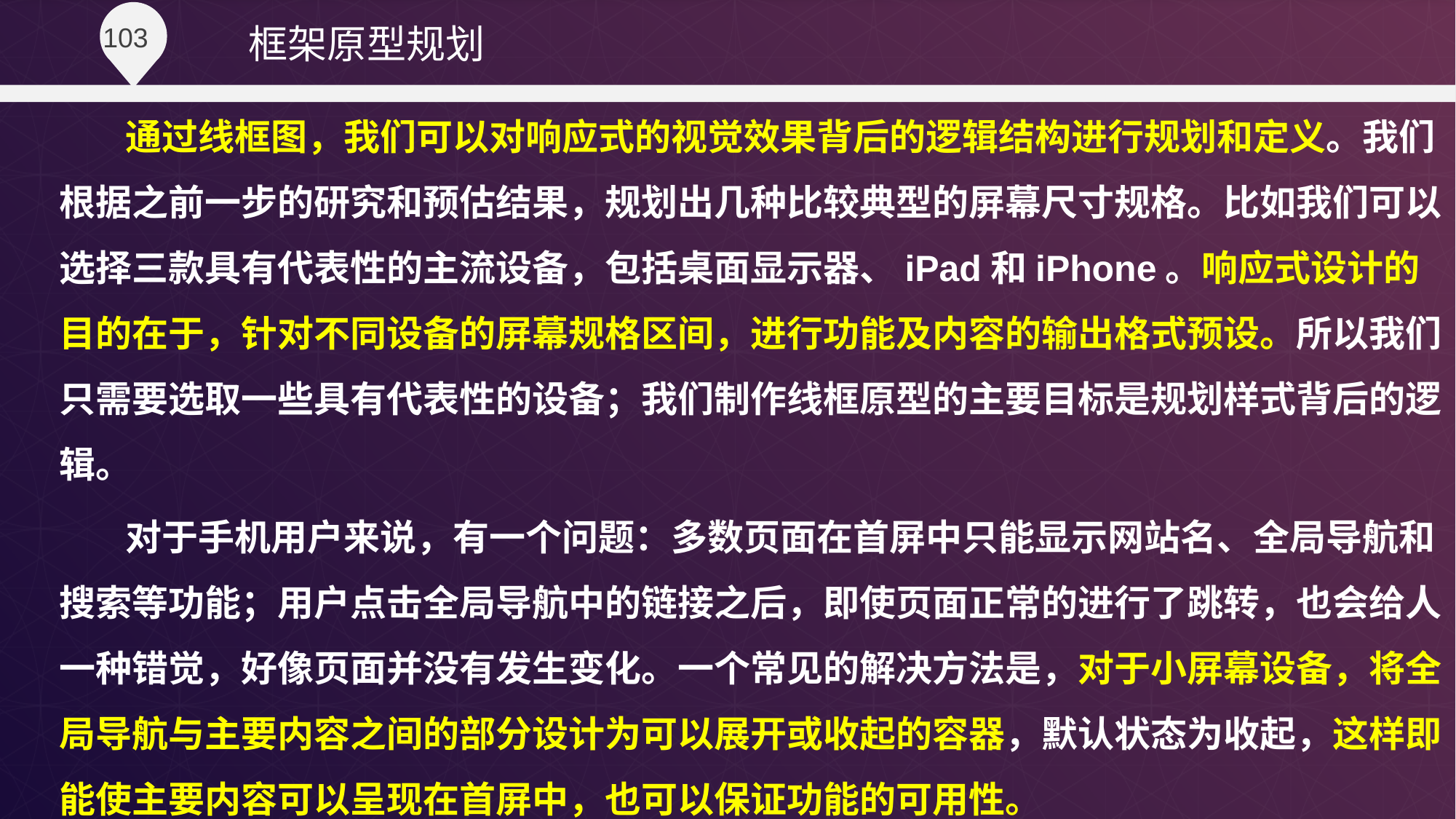

框架原型规划
       通过线框图，我们可以对响应式的视觉效果背后的逻辑结构进行规划和定义。我们根据之前一步的研究和预估结果，规划出几种比较典型的屏幕尺寸规格。比如我们可以选择三款具有代表性的主流设备，包括桌面显示器、iPad和iPhone。响应式设计的目的在于，针对不同设备的屏幕规格区间，进行功能及内容的输出格式预设。所以我们只需要选取一些具有代表性的设备；我们制作线框原型的主要目标是规划样式背后的逻辑。
       对于手机用户来说，有一个问题：多数页面在首屏中只能显示网站名、全局导航和搜索等功能；用户点击全局导航中的链接之后，即使页面正常的进行了跳转，也会给人一种错觉，好像页面并没有发生变化。一个常见的解决方法是，对于小屏幕设备，将全局导航与主要内容之间的部分设计为可以展开或收起的容器，默认状态为收起，这样即能使主要内容可以呈现在首屏中，也可以保证功能的可用性。